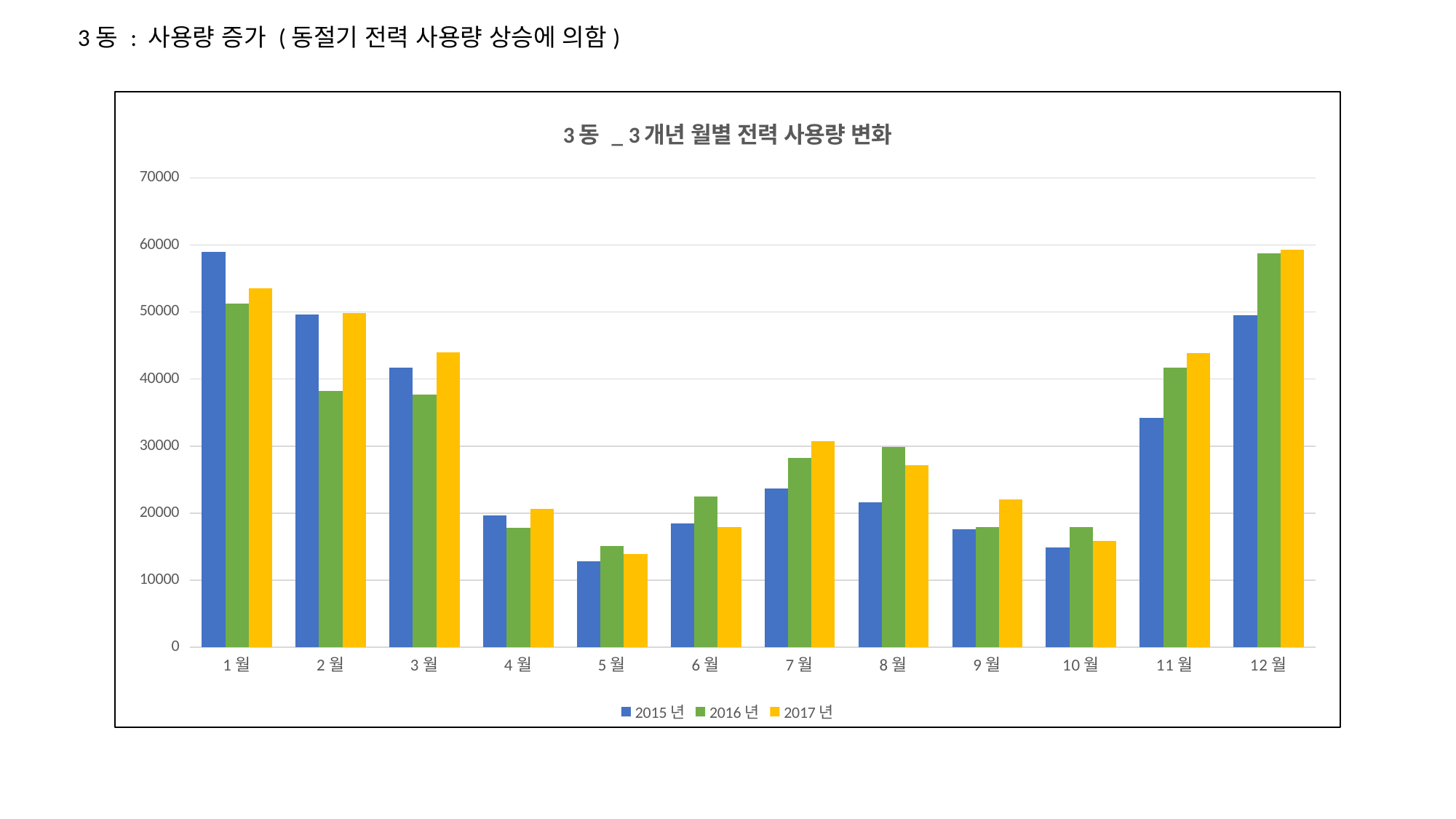

3동 : 사용량 증가 (동절기 전력 사용량 상승에 의함)

### Chart: 3동 _ 3개년 월별 전력 사용량 변화

| Category | 2015년 | 2016년 | 2017년 |
|---|---|---|---|
| 1월 | 58921.4576476 | 51205.0421711899 | 53545.54583779 |
| 2월 | 49634.69768329 | 38194.15888542 | 49798.25984154 |
| 3월 | 41716.3929083799 | 37668.04096954 | 44027.4597438299 |
| 4월 | 19615.3109890199 | 17790.27048836 | 20604.11401758 |
| 5월 | 12781.58241757 | 15080.74053562 | 13951.1928130499 |
| 6월 | 18511.3373048 | 22514.94039104 | 17966.2936067292 |
| 7월 | 23655.15934065 | 28204.9046934999 | 30747.8092112733 |
| 8월 | 21649.07142856 | 29920.0342864299 | 27109.0688923124 |
| 9월 | 17566.5000000099 | 17878.24979148 | 22099.2927278199 |
| 10월 | 14829.85714286 | 17962.271262737 | 15884.8645213762 |
| 11월 | 34255.9385504 | 41721.3032979 | 43824.4895823871 |
| 12월 | 49574.1319059799 | 58783.53333594 | 59249.8374074503 |